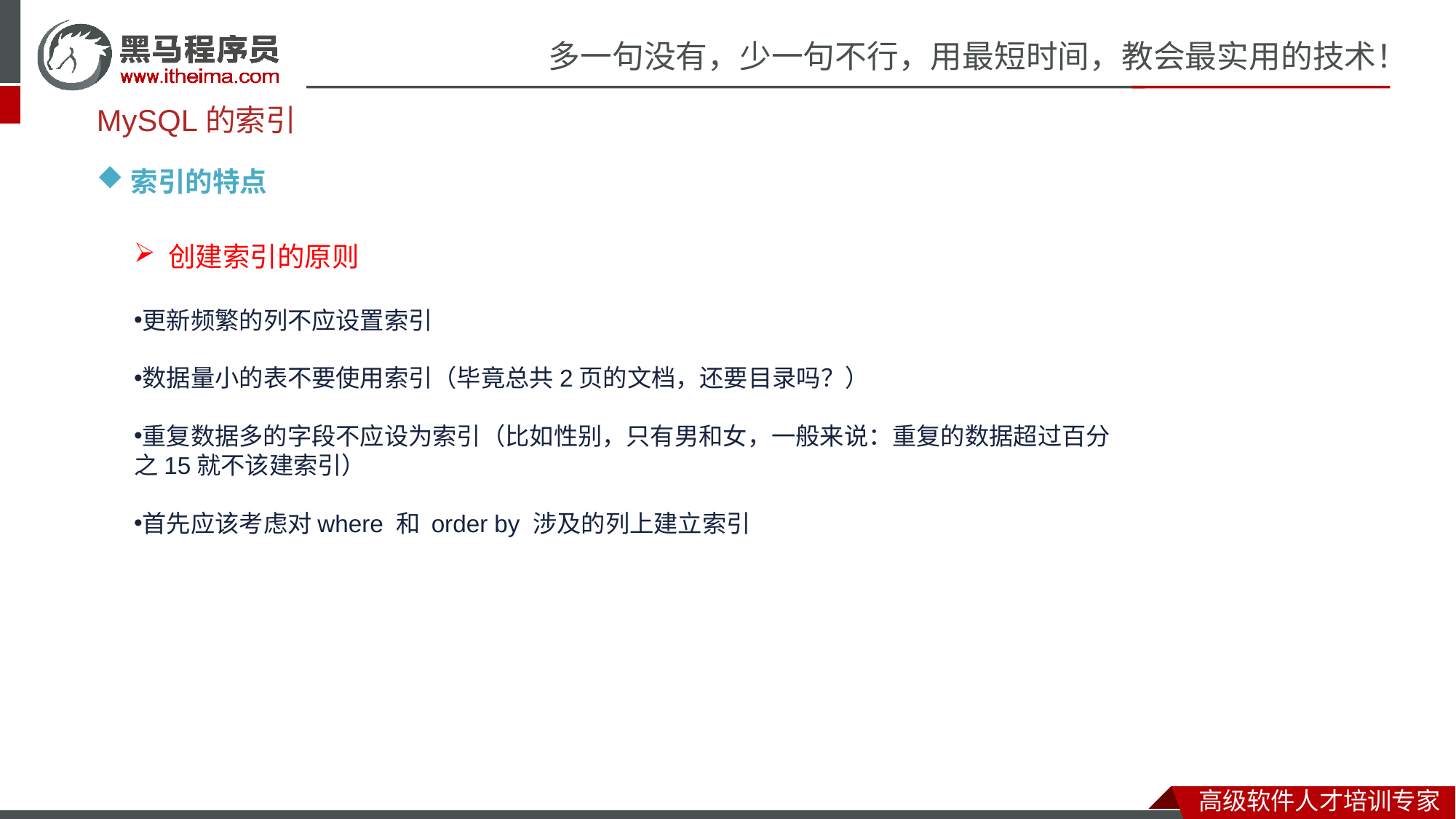

MySQL的索引
索引的特点

创建索引的原则

更新频繁的列不应设置索引

数据量小的表不要使用索引（毕竟总共2页的文档，还要目录吗？）

重复数据多的字段不应设为索引（比如性别，只有男和女，一般来说：重复的数据超过百分之15就不该建索引）

首先应该考虑对where 和 order by 涉及的列上建立索引